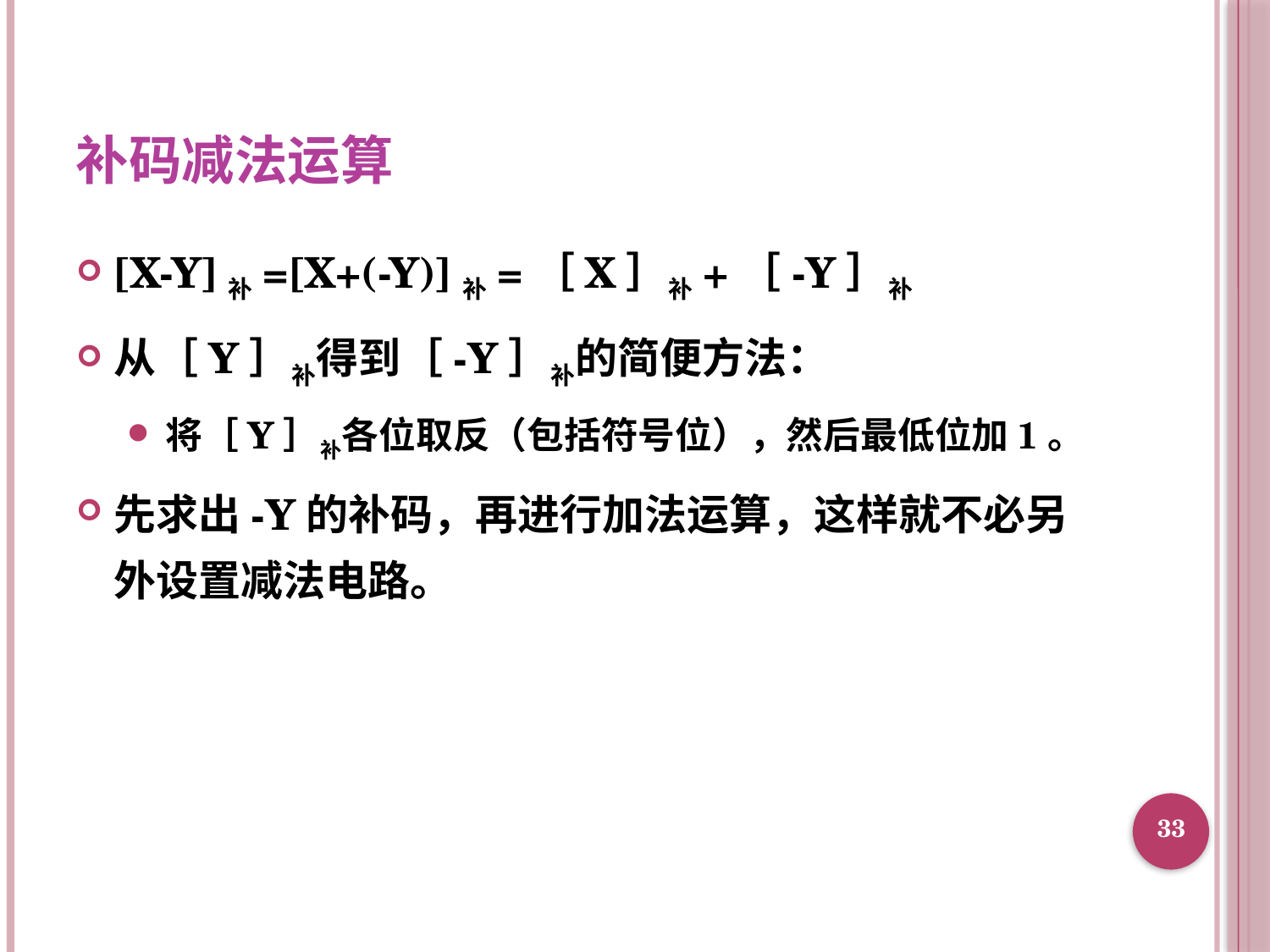

# 补码减法运算
[X-Y]补=[X+(-Y)]补=［X］补+［-Y］补
从［Y］补得到［-Y］补的简便方法：
将［Y］补各位取反（包括符号位），然后最低位加1。
先求出-Y的补码，再进行加法运算，这样就不必另外设置减法电路。
33